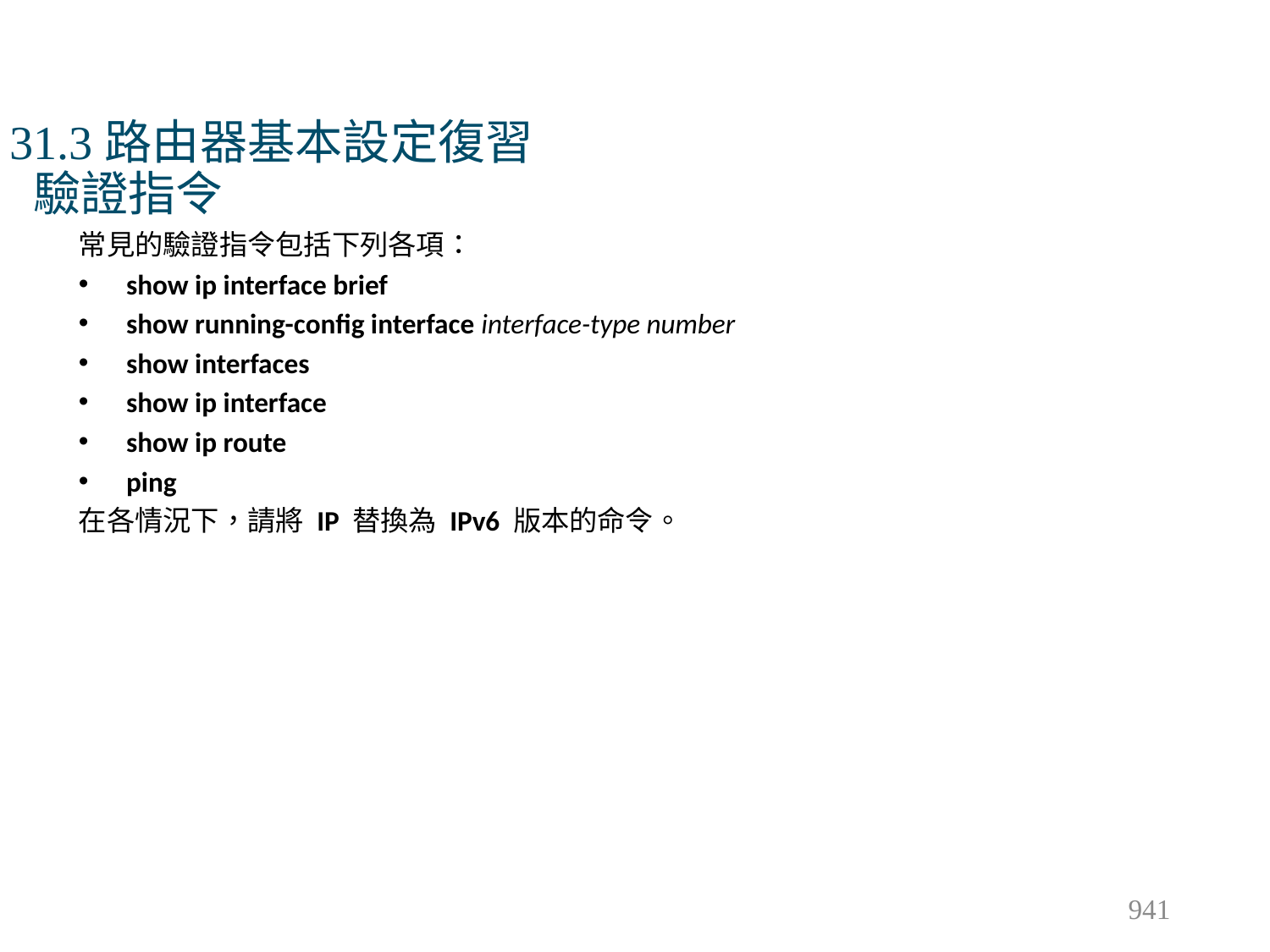

# 31.3路由器基本設定復習 驗證指令
常見的驗證指令包括下列各項：
show ip interface brief
show running-config interface interface-type number
show interfaces
show ip interface
show ip route
ping
在各情況下，請將 IP 替換為 IPv6 版本的命令。

941